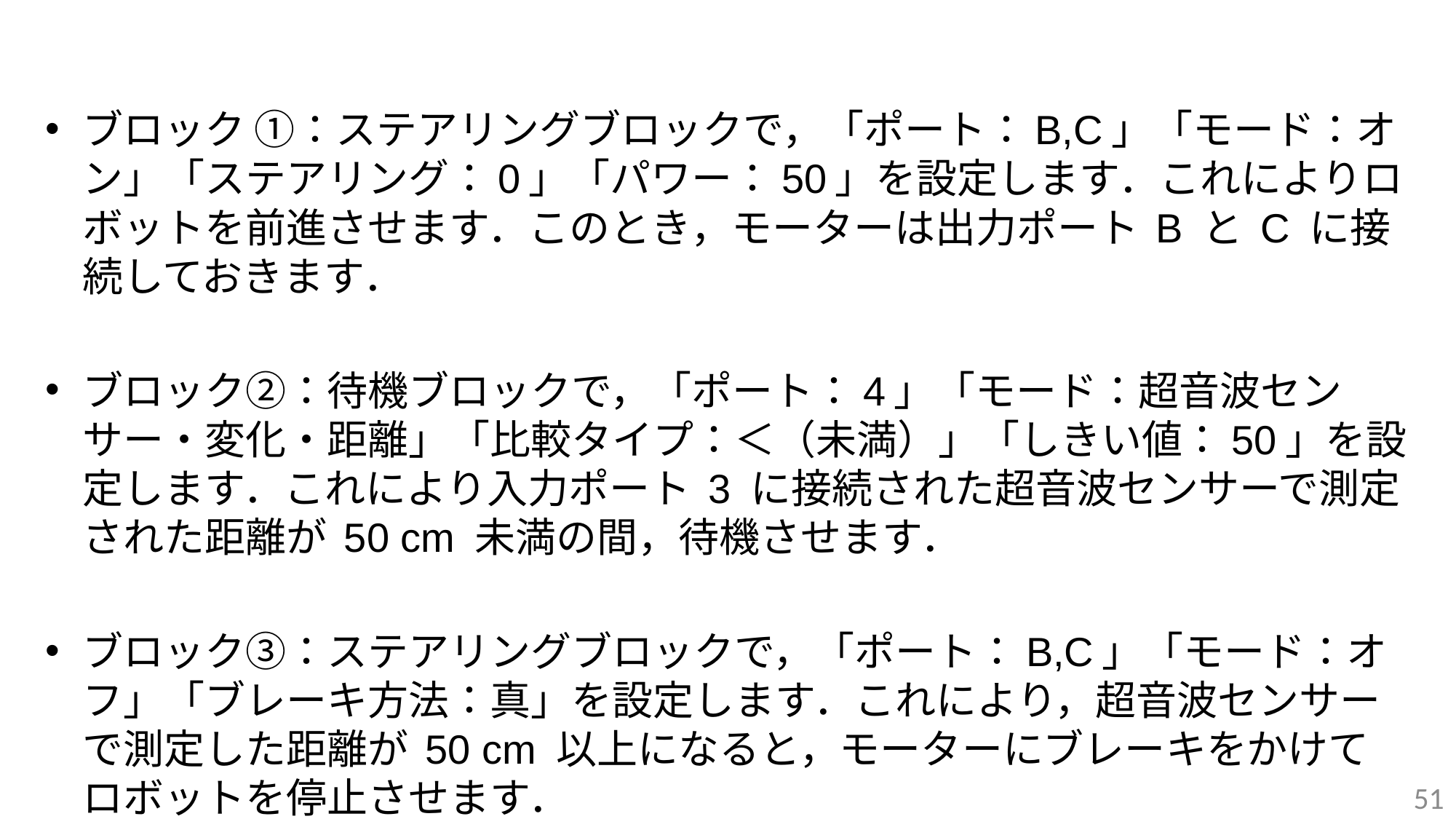

#
ブロック ①：ステアリングブロックで，「ポート：B,C」「モード：オン」「ステアリング：0」「パワー：50」を設定します．これによりロボットを前進させます．このとき，モーターは出力ポート B と C に接続しておきます．

ブロック②：待機ブロックで，「ポート：4」「モード：超音波センサー・変化・距離」「比較タイプ：＜（未満）」「しきい値：50」を設定します．これにより入力ポート 3 に接続された超音波センサーで測定された距離が 50 cm 未満の間，待機させます．

ブロック③：ステアリングブロックで，「ポート：B,C」「モード：オフ」「ブレーキ方法：真」を設定します．これにより，超音波センサーで測定した距離が 50 cm 以上になると，モーターにブレーキをかけてロボットを停止させます．
51